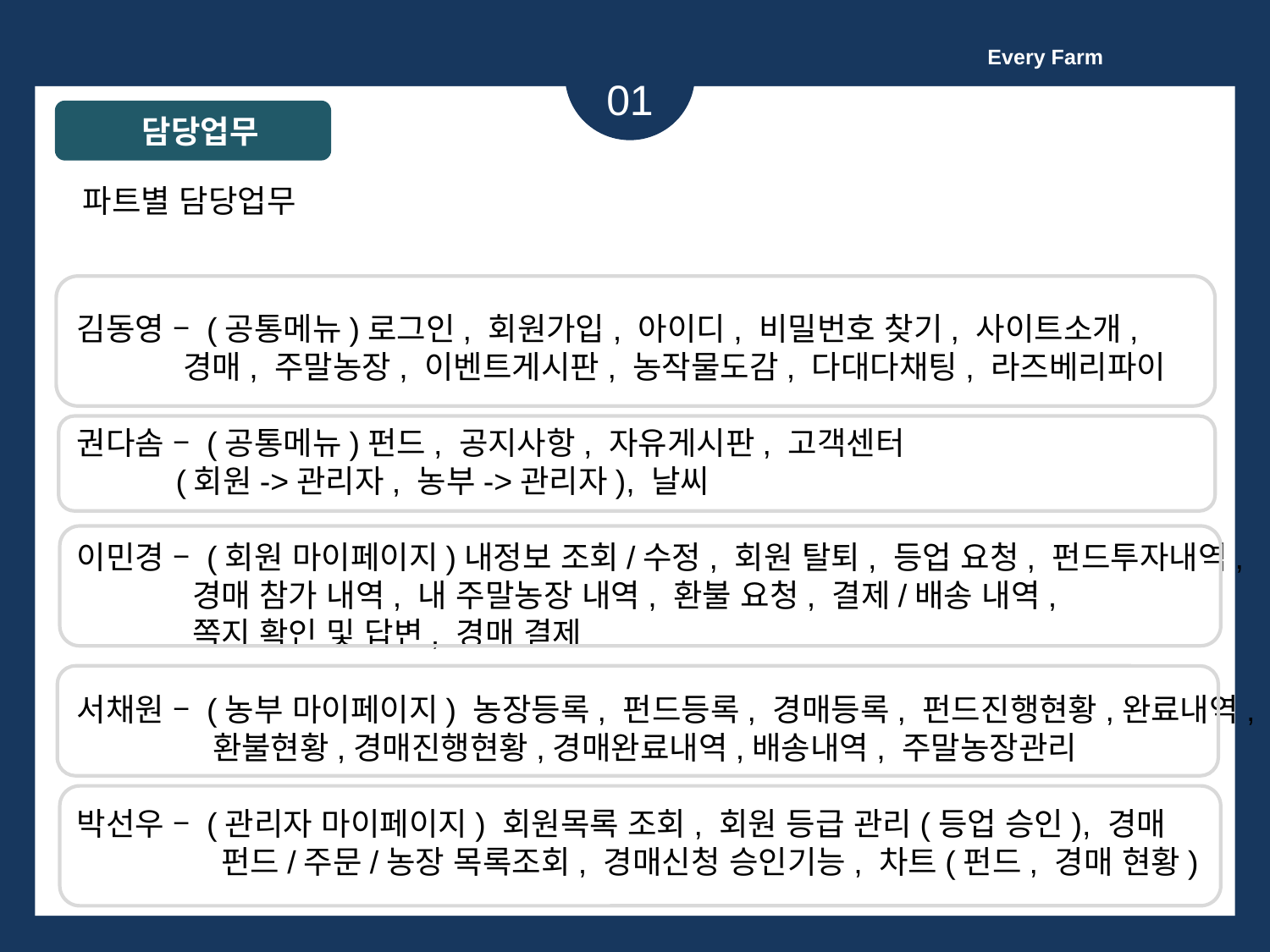

Every Farm
01

  파트별 담당업무

 담당업무

  김동영 – (공통메뉴)로그인, 회원가입, 아이디, 비밀번호 찾기, 사이트소개,
              경매, 주말농장, 이벤트게시판, 농작물도감, 다대다채팅, 라즈베리파이

  권다솜 – (공통메뉴)펀드, 공지사항, 자유게시판, 고객센터
              (회원->관리자, 농부->관리자), 날씨

  이민경 – (회원 마이페이지)내정보 조회/수정, 회원 탈퇴, 등업 요청, 펀드투자내역,
               경매 참가 내역, 내 주말농장 내역, 환불 요청, 결제/배송 내역,
               쪽지 확인 및 답변, 경매 결제

  서채원 – (농부 마이페이지) 농장등록, 펀드등록, 경매등록, 펀드진행현황,완료내역,
	   환불현황,경매진행현황,경매완료내역,배송내역, 주말농장관리

  박선우 – (관리자 마이페이지) 회원목록 조회, 회원 등급 관리(등업 승인), 경매
	    펀드/주문/농장 목록조회, 경매신청 승인기능, 차트(펀드, 경매 현황)